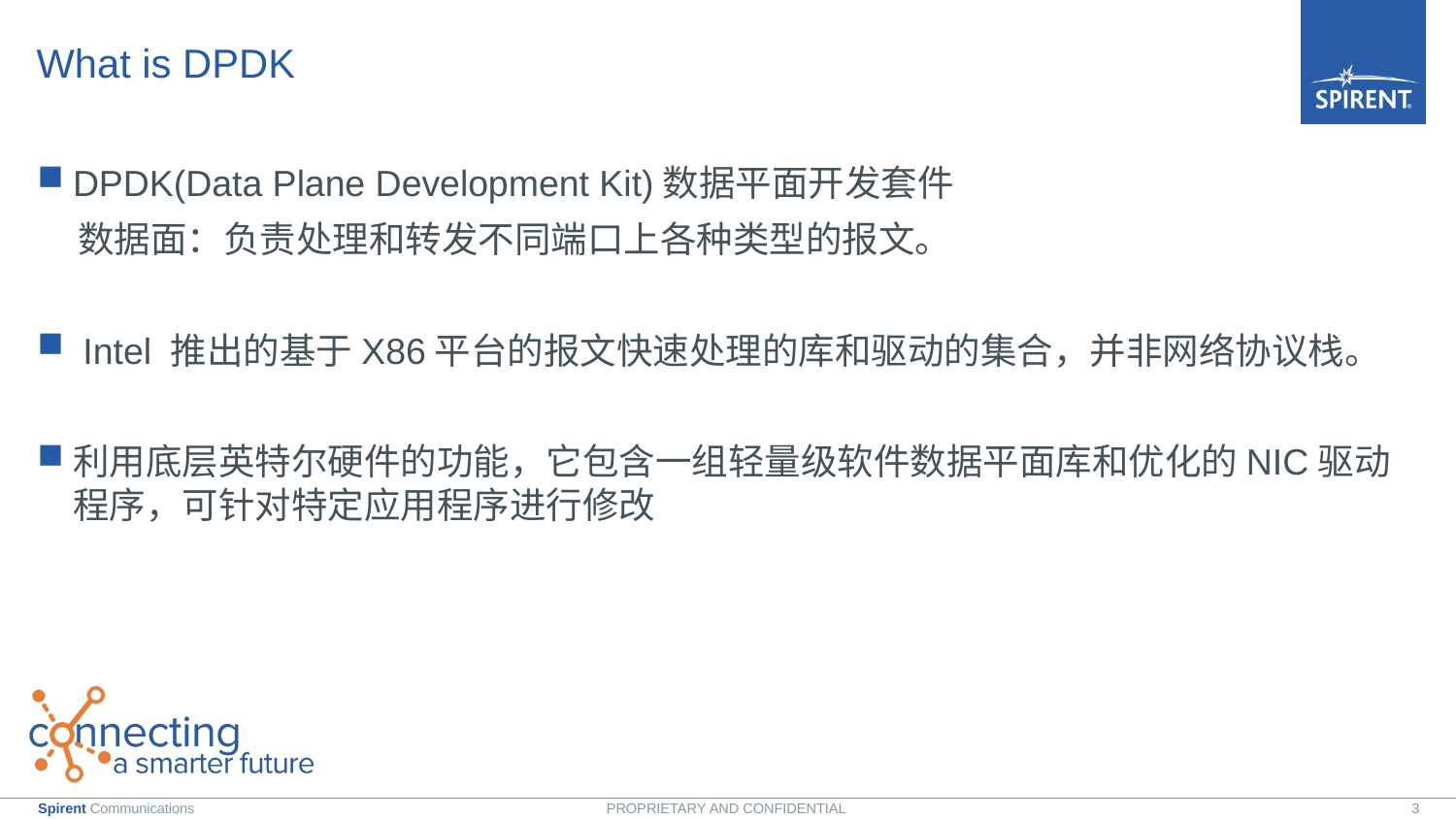

# What is DPDK

DPDK(Data Plane Development Kit)数据平面开发套件
    数据面：负责处理和转发不同端口上各种类型的报文。

 Intel 推出的基于X86平台的报文快速处理的库和驱动的集合，并非网络协议栈。

利用底层英特尔硬件的功能，它包含一组轻量级软件数据平面库和优化的NIC驱动程序，可针对特定应用程序进行修改